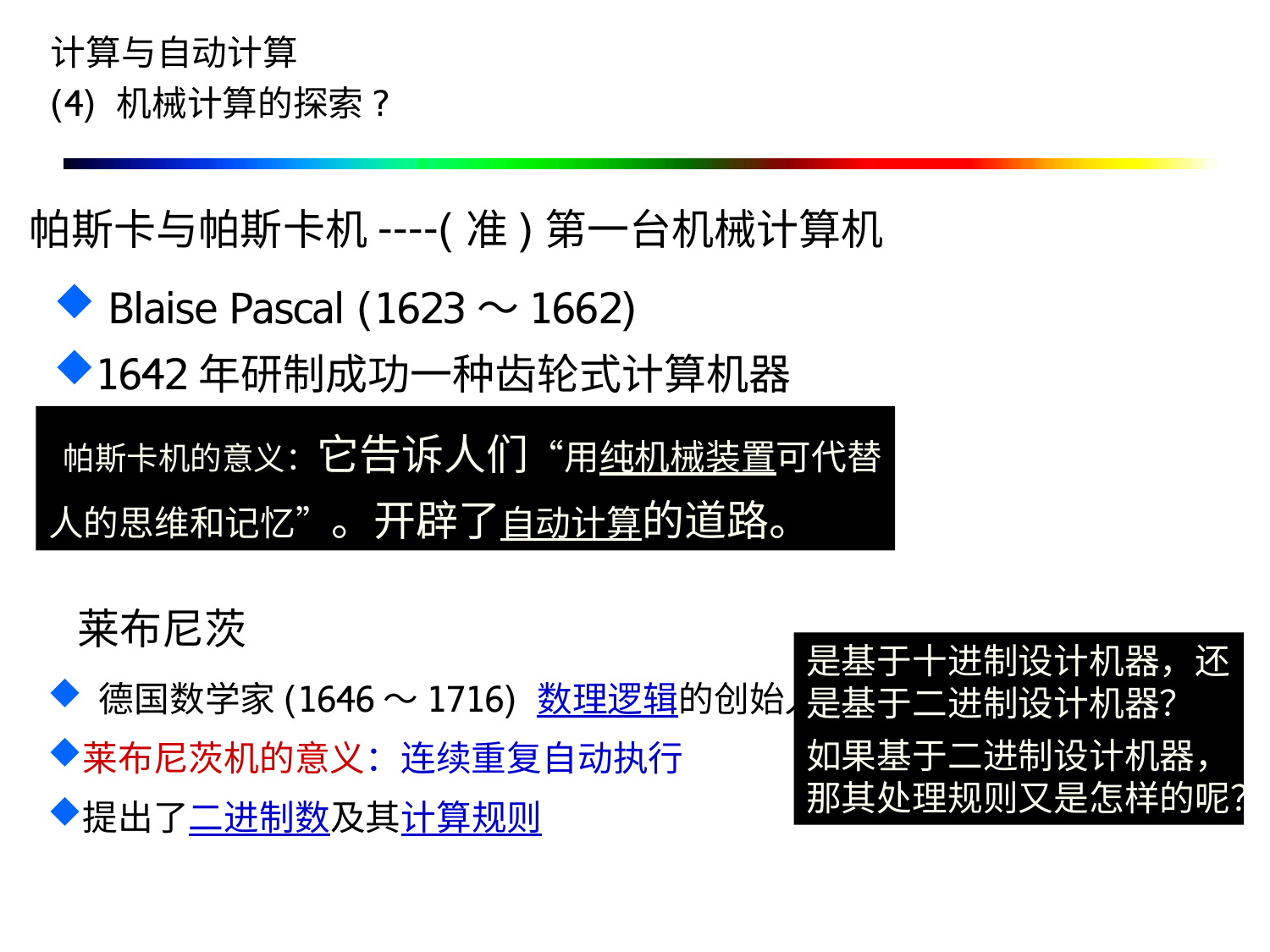

计算与自动计算
(4) 机械计算的探索?
帕斯卡与帕斯卡机----(准)第一台机械计算机
 Blaise Pascal (1623～1662)
1642年研制成功一种齿轮式计算机器
 帕斯卡机的意义：它告诉人们“用纯机械装置可代替人的思维和记忆”。开辟了自动计算的道路。
莱布尼茨
是基于十进制设计机器，还是基于二进制设计机器？
如果基于二进制设计机器，那其处理规则又是怎样的呢？
 德国数学家(1646～1716) 数理逻辑的创始人
莱布尼茨机的意义：连续重复自动执行
提出了二进制数及其计算规则